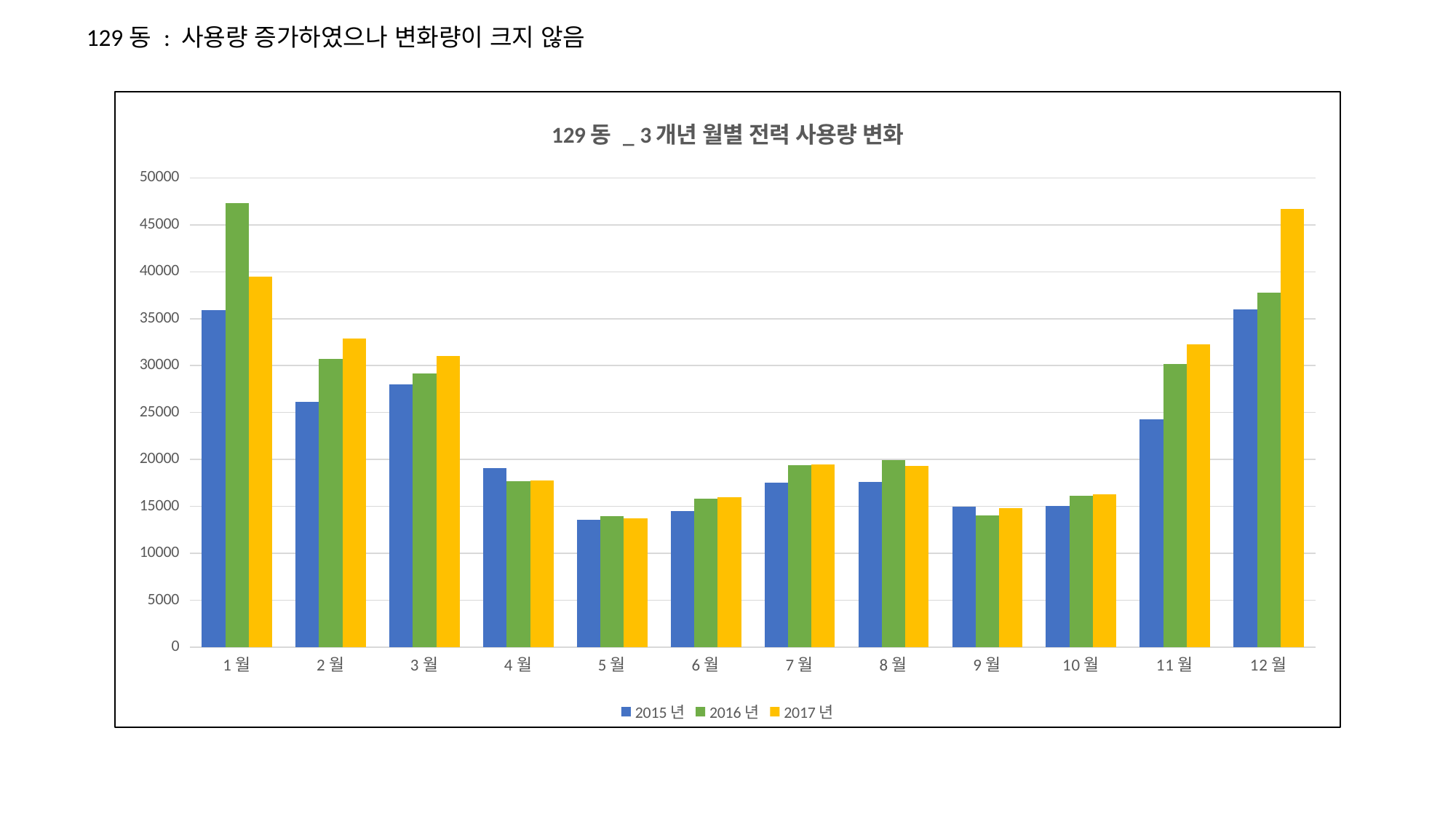

129동 : 사용량 증가하였으나 변화량이 크지 않음

### Chart: 129동 _ 3개년 월별 전력 사용량 변화

| Category | 2015년 | 2016년 | 2017년 |
|---|---|---|---|
| 1월 | 35903.64633757 | 47339.76331102 | 39465.66288402 |
| 2월 | 26129.4507005899 | 30715.17864107 | 32884.61013748 |
| 3월 | 28022.06385694 | 29128.03733614 | 31005.54674189 |
| 4월 | 19075.0914615199 | 17698.98320027 | 17729.6426818999 |
| 5월 | 13614.36813186 | 13976.0944459 | 13735.63467072 |
| 6월 | 14531.8425856699 | 15841.2423199 | 15976.8111188589 |
| 7월 | 17545.70874795 | 19394.32167489 | 19446.6049036562 |
| 8월 | 17628.79291516 | 19915.6832972199 | 19312.5605731193 |
| 9월 | 14944.42857142 | 14025.51840969 | 14792.9062831974 |
| 10월 | 15082.0714285699 | 16097.55111891 | 16263.5240370748 |
| 11월 | 24256.30391287 | 30151.7200325599 | 32271.2281708864 |
| 12월 | 35993.8714068 | 37757.8823566999 | 46660.791277382 |